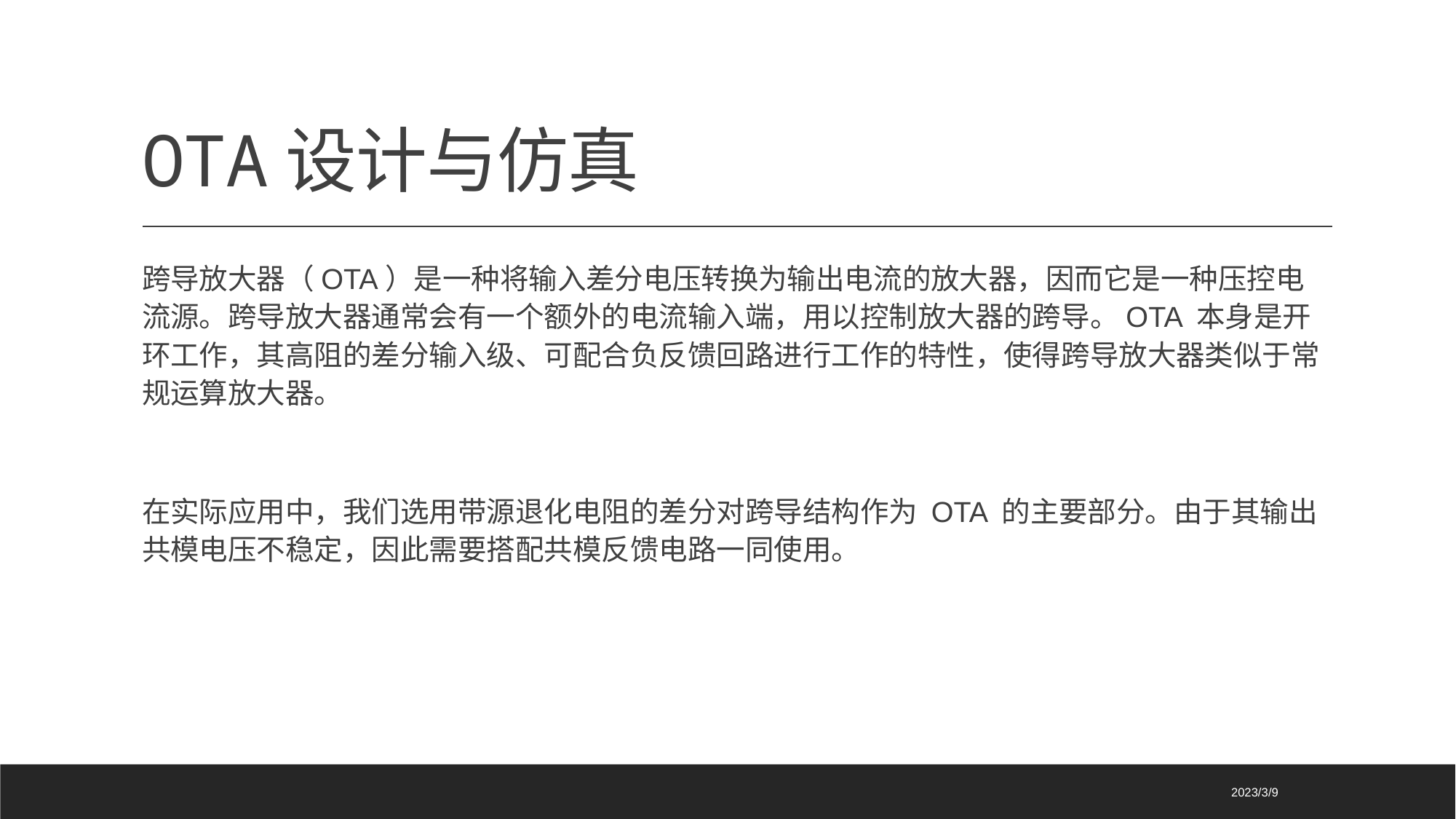

# OTA设计与仿真
跨导放大器（OTA）是一种将输入差分电压转换为输出电流的放大器，因而它是一种压控电流源。跨导放大器通常会有一个额外的电流输入端，用以控制放大器的跨导。OTA 本身是开环工作，其高阻的差分输入级、可配合负反馈回路进行工作的特性，使得跨导放大器类似于常规运算放大器。

在实际应用中，我们选用带源退化电阻的差分对跨导结构作为 OTA 的主要部分。由于其输出共模电压不稳定，因此需要搭配共模反馈电路一同使用。
2023/3/9